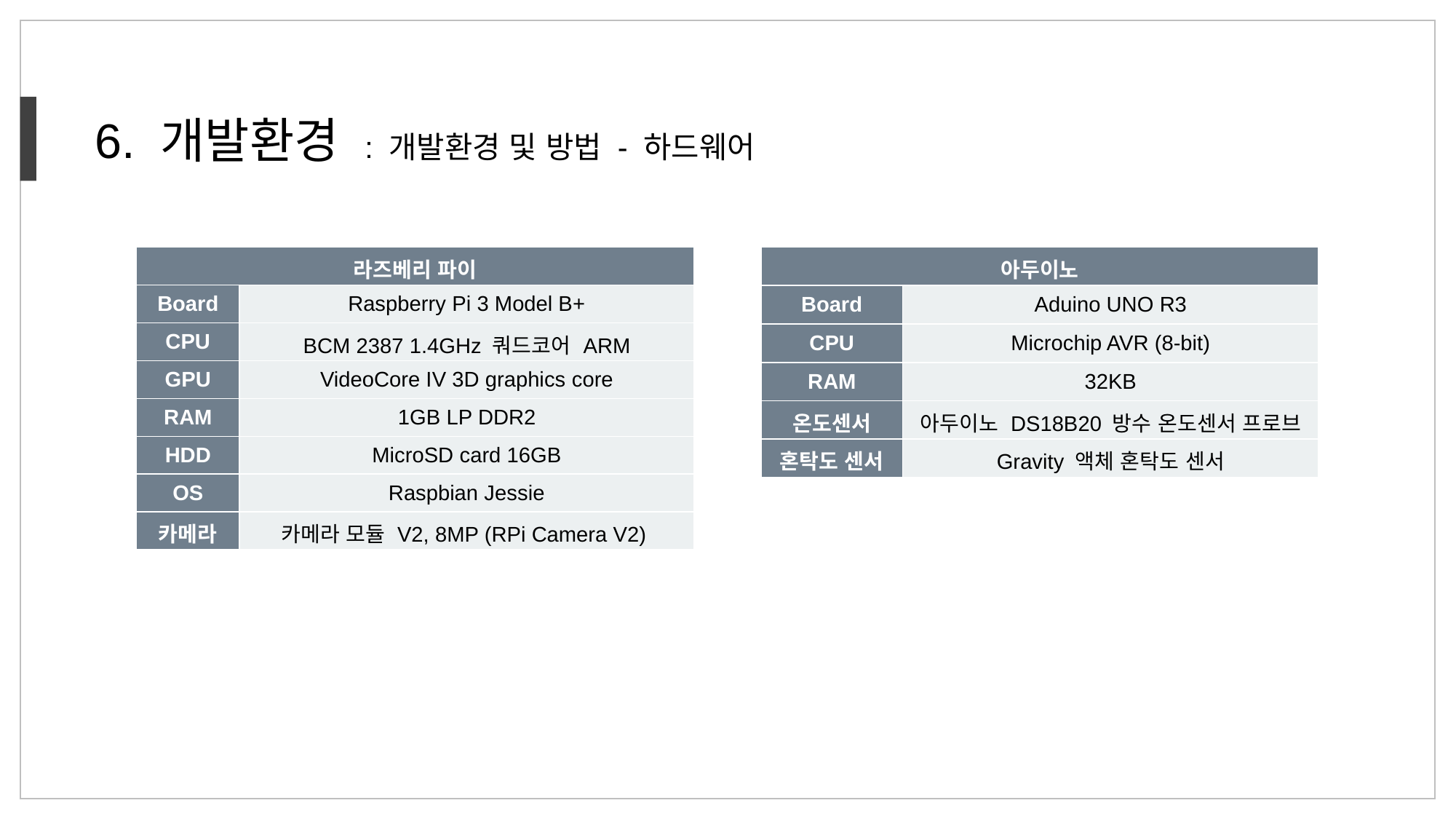

6. 개발환경 : 개발환경 및 방법 - 하드웨어
| 라즈베리 파이 |  |
| --- | --- |
| Board | Raspberry Pi 3 Model B+ |
| CPU | BCM 2387 1.4GHz 쿼드코어 ARM |
| GPU | VideoCore IV 3D graphics core |
| RAM | 1GB LP DDR2 |
| HDD | MicroSD card 16GB |
| OS | Raspbian Jessie |
| 카메라 | 카메라 모듈 V2, 8MP (RPi Camera V2) |
| 아두이노 |  |
| --- | --- |
| Board | Aduino UNO R3 |
| CPU | Microchip AVR (8-bit) |
| RAM | 32KB |
| 온도센서 | 아두이노 DS18B20 방수 온도센서 프로브 |
| 혼탁도 센서 | Gravity 액체 혼탁도 센서 |